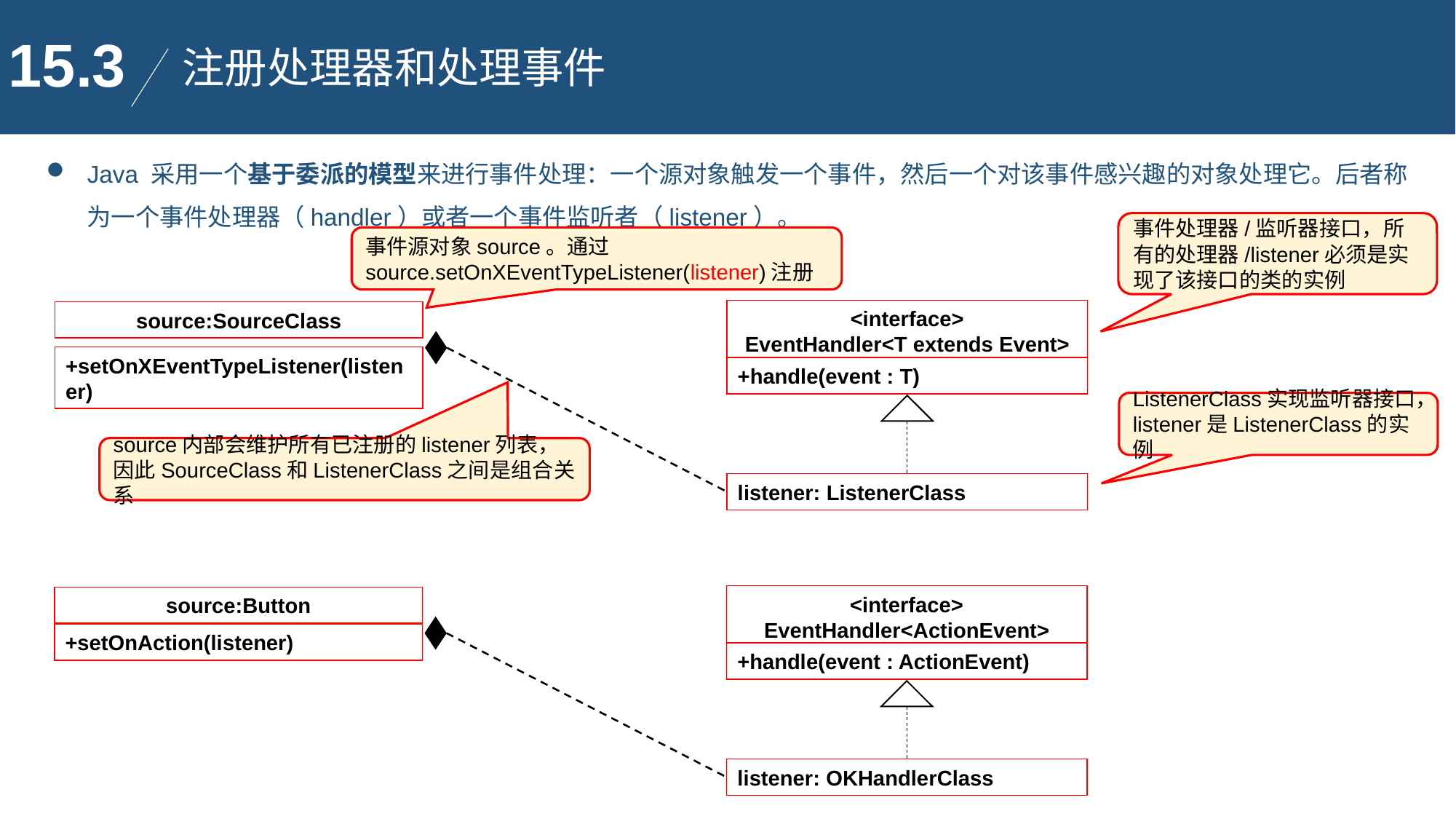

15.3
注册处理器和处理事件
Java 采用一个基于委派的模型来进行事件处理：一个源对象触发一个事件，然后一个对该事件感兴趣的对象处理它。后者称为一个事件处理器（handler）或者一个事件监听者（listener）。
事件处理器/监听器接口，所有的处理器/listener必须是实现了该接口的类的实例
事件源对象source。通过
source.setOnXEventTypeListener(listener)注册
<interface>
EventHandler<T extends Event>

+handle(event : T)
source:SourceClass
+setOnXEventTypeListener(listener)

ListenerClass实现监听器接口，listener是ListenerClass的实例

source内部会维护所有已注册的listener列表，因此SourceClass和ListenerClass之间是组合关系
listener: ListenerClass
<interface>
EventHandler<ActionEvent>

+handle(event : ActionEvent)
source:Button

+setOnAction(listener)

listener: OKHandlerClass